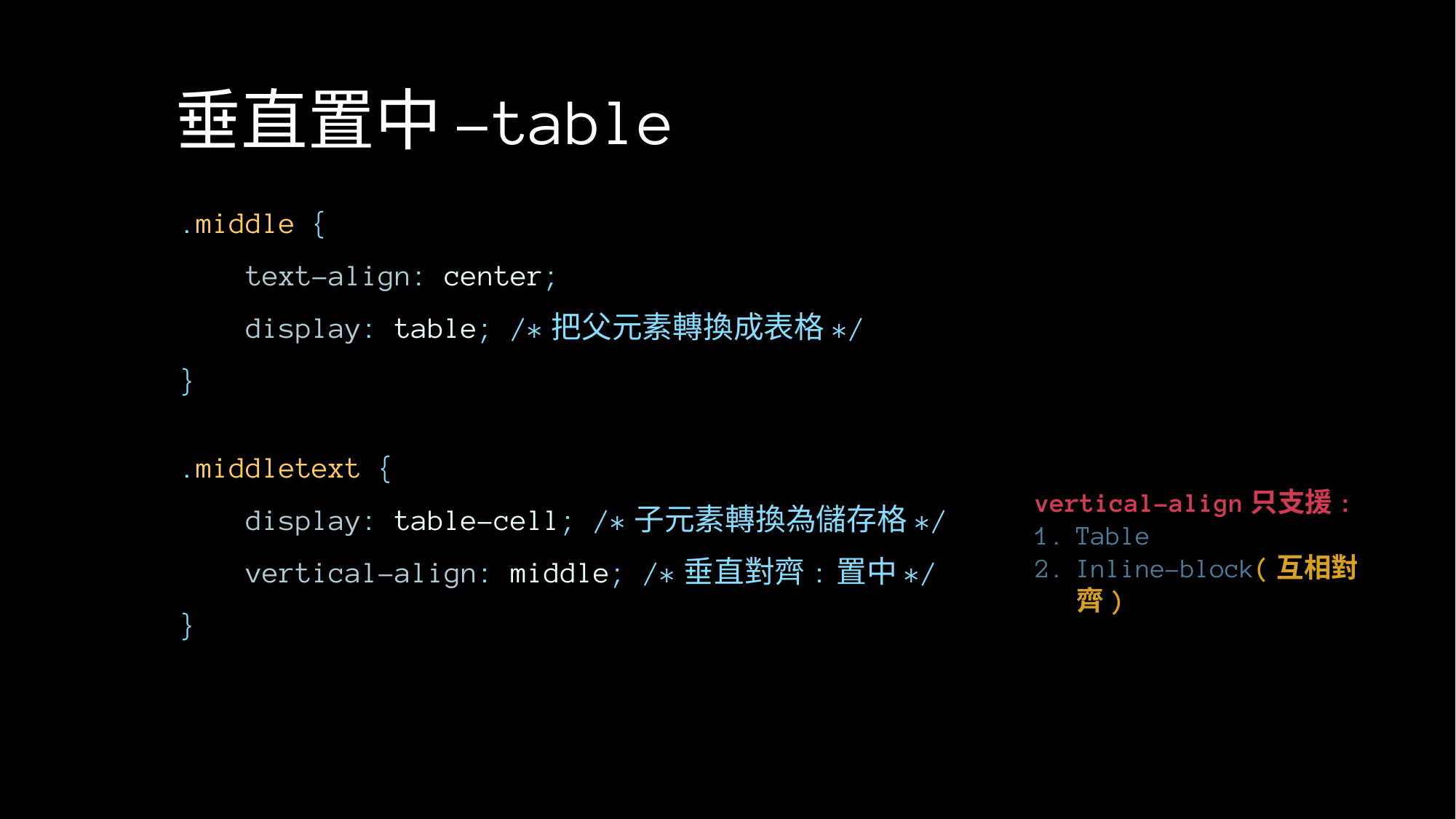

# 垂直置中-table
        .middle {
            text-align: center;
            display: table; /*把父元素轉換成表格*/
        }
        .middletext {
            display: table-cell; /*子元素轉換為儲存格*/
            vertical-align: middle; /*垂直對齊:置中*/
        }
vertical-align只支援:
Table
Inline-block(互相對齊)